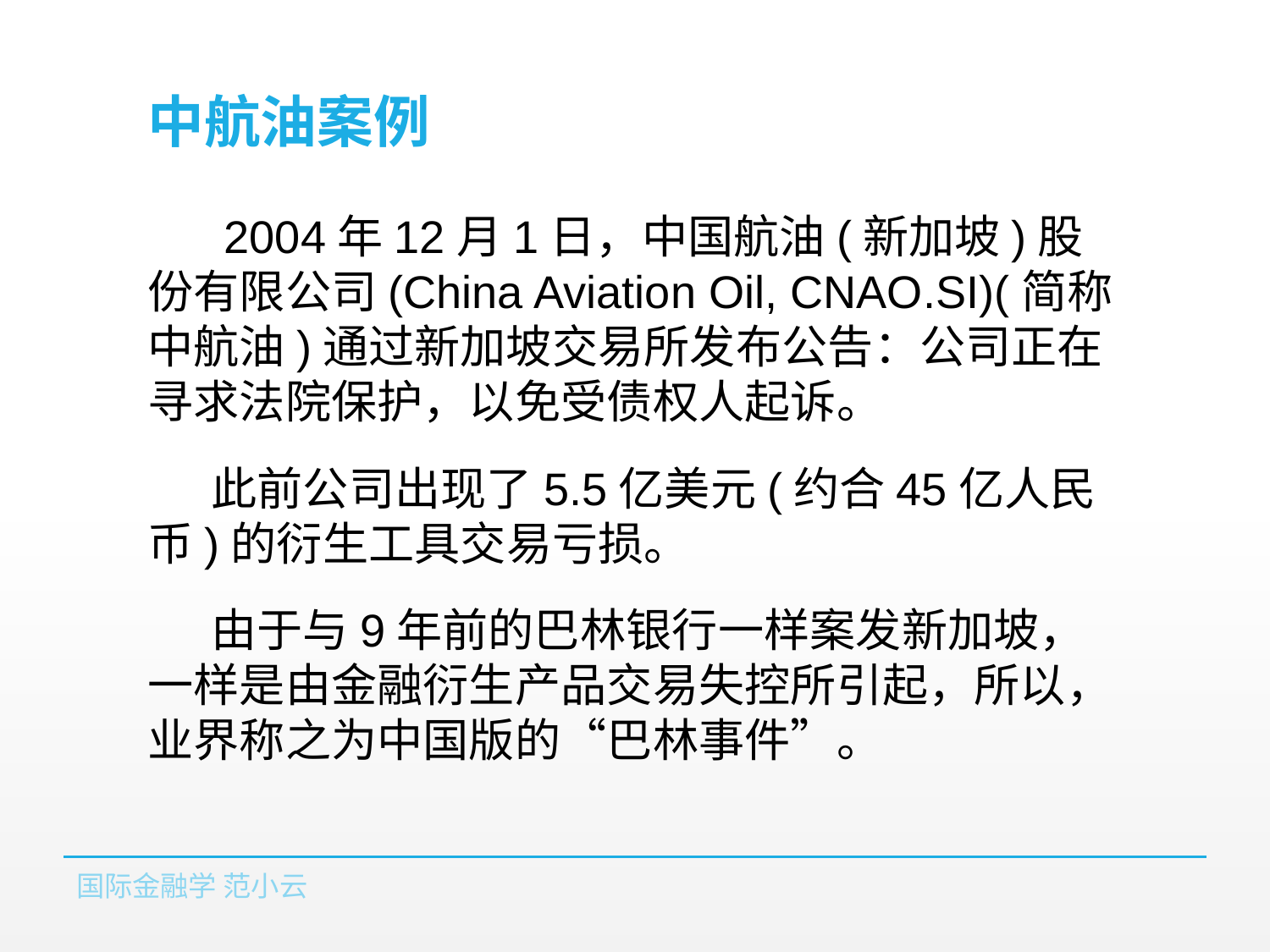

# 中航油案例
 2004年12月1日，中国航油(新加坡)股份有限公司(China Aviation Oil, CNAO.SI)(简称中航油)通过新加坡交易所发布公告：公司正在寻求法院保护，以免受债权人起诉。
此前公司出现了5.5亿美元(约合45亿人民币)的衍生工具交易亏损。
由于与9年前的巴林银行一样案发新加坡，一样是由金融衍生产品交易失控所引起，所以，业界称之为中国版的“巴林事件”。
国际金融学 范小云